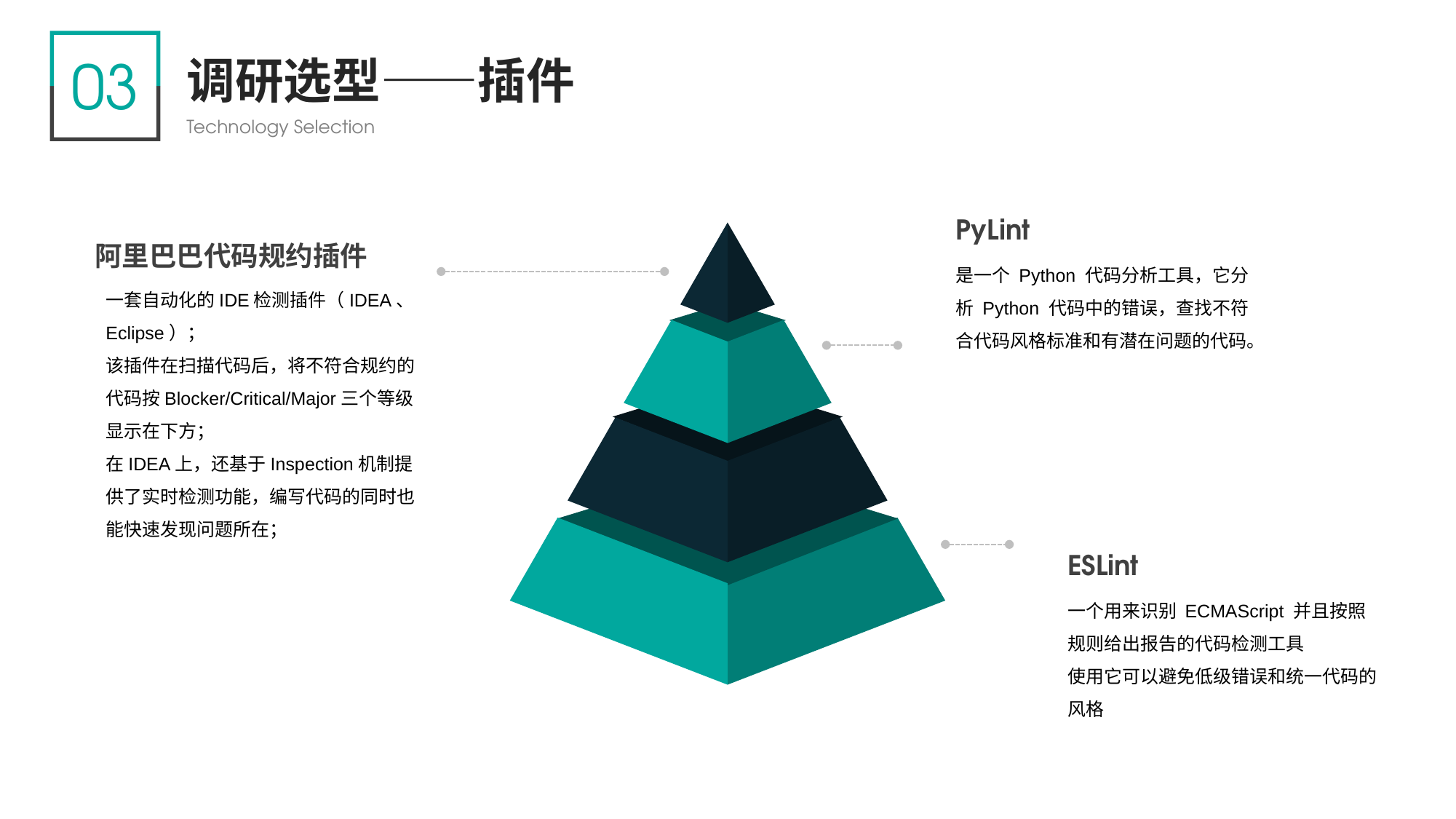

03
调研选型——插件
Technology Selection

PyLint
是一个 Python 代码分析工具，它分析 Python 代码中的错误，查找不符合代码风格标准和有潜在问题的代码。

阿里巴巴代码规约插件
一套自动化的IDE检测插件（IDEA、Eclipse）；
该插件在扫描代码后，将不符合规约的代码按Blocker/Critical/Major三个等级显示在下方；
在IDEA上，还基于Inspection机制提供了实时检测功能，编写代码的同时也能快速发现问题所在；
ESLint
一个用来识别 ECMAScript 并且按照规则给出报告的代码检测工具
使用它可以避免低级错误和统一代码的风格